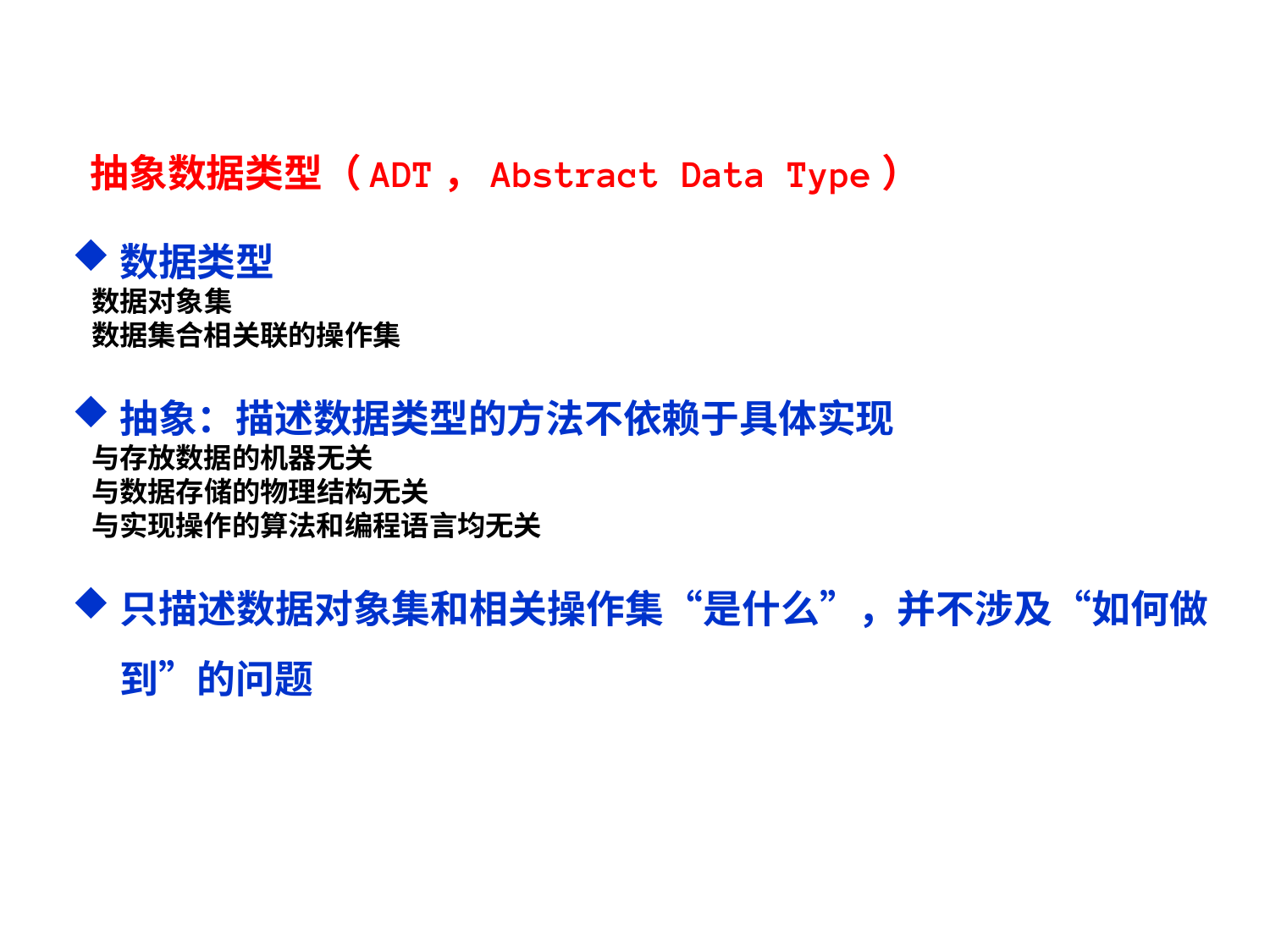

抽象数据类型（ADT，Abstract Data Type）
数据类型
  数据对象集
  数据集合相关联的操作集
抽象：描述数据类型的方法不依赖于具体实现
  与存放数据的机器无关
  与数据存储的物理结构无关
  与实现操作的算法和编程语言均无关
只描述数据对象集和相关操作集“是什么”，并不涉及“如何做到”的问题